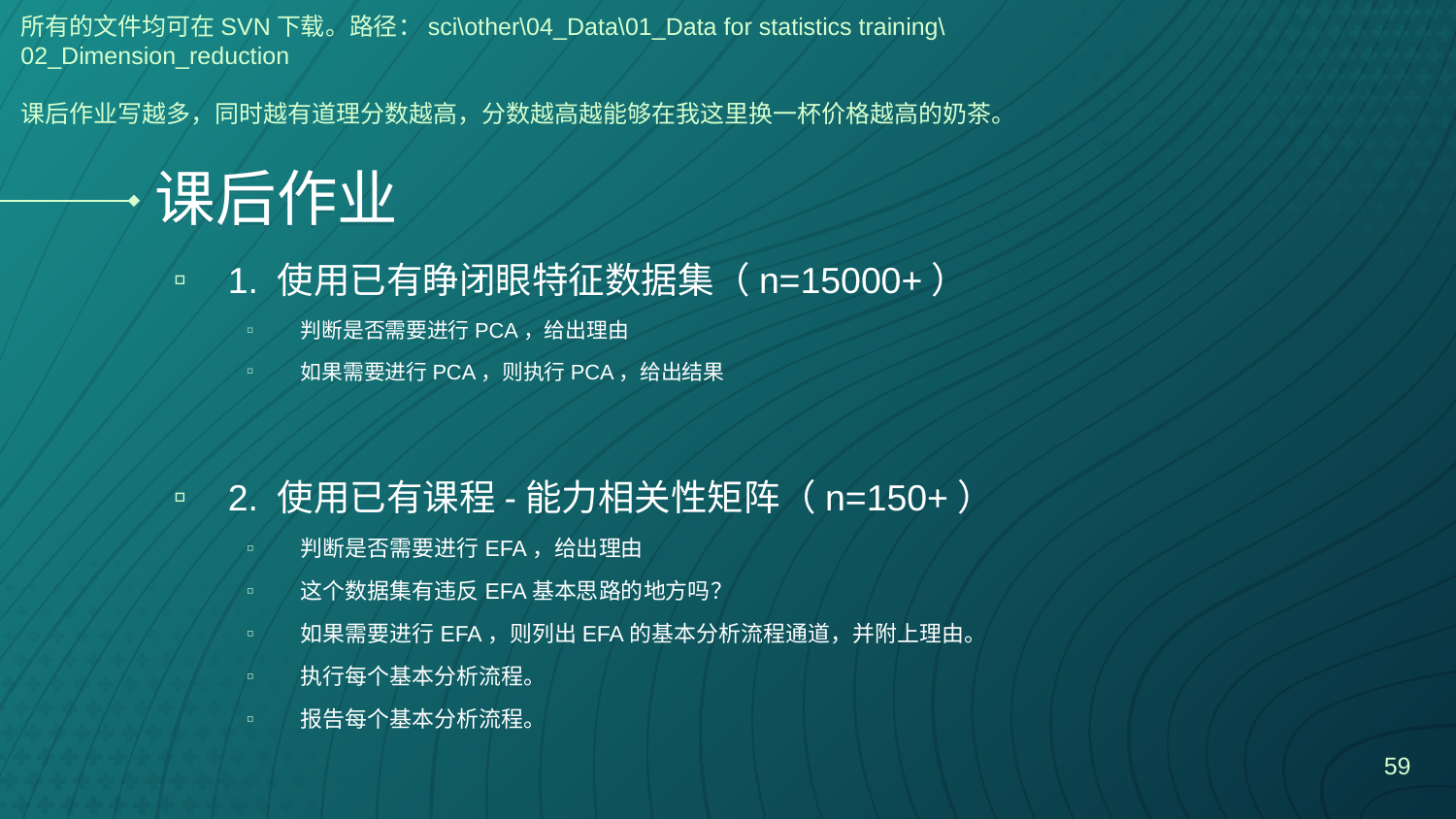

所有的文件均可在SVN下载。路径：sci\other\04_Data\01_Data for statistics training\ 02_Dimension_reduction

课后作业写越多，同时越有道理分数越高，分数越高越能够在我这里换一杯价格越高的奶茶。

# 课后作业
1. 使用已有睁闭眼特征数据集（n=15000+）
判断是否需要进行PCA，给出理由
如果需要进行PCA，则执行PCA，给出结果

2. 使用已有课程-能力相关性矩阵（n=150+）
判断是否需要进行EFA，给出理由
这个数据集有违反EFA基本思路的地方吗？
如果需要进行EFA，则列出EFA的基本分析流程通道，并附上理由。
执行每个基本分析流程。
报告每个基本分析流程。
59